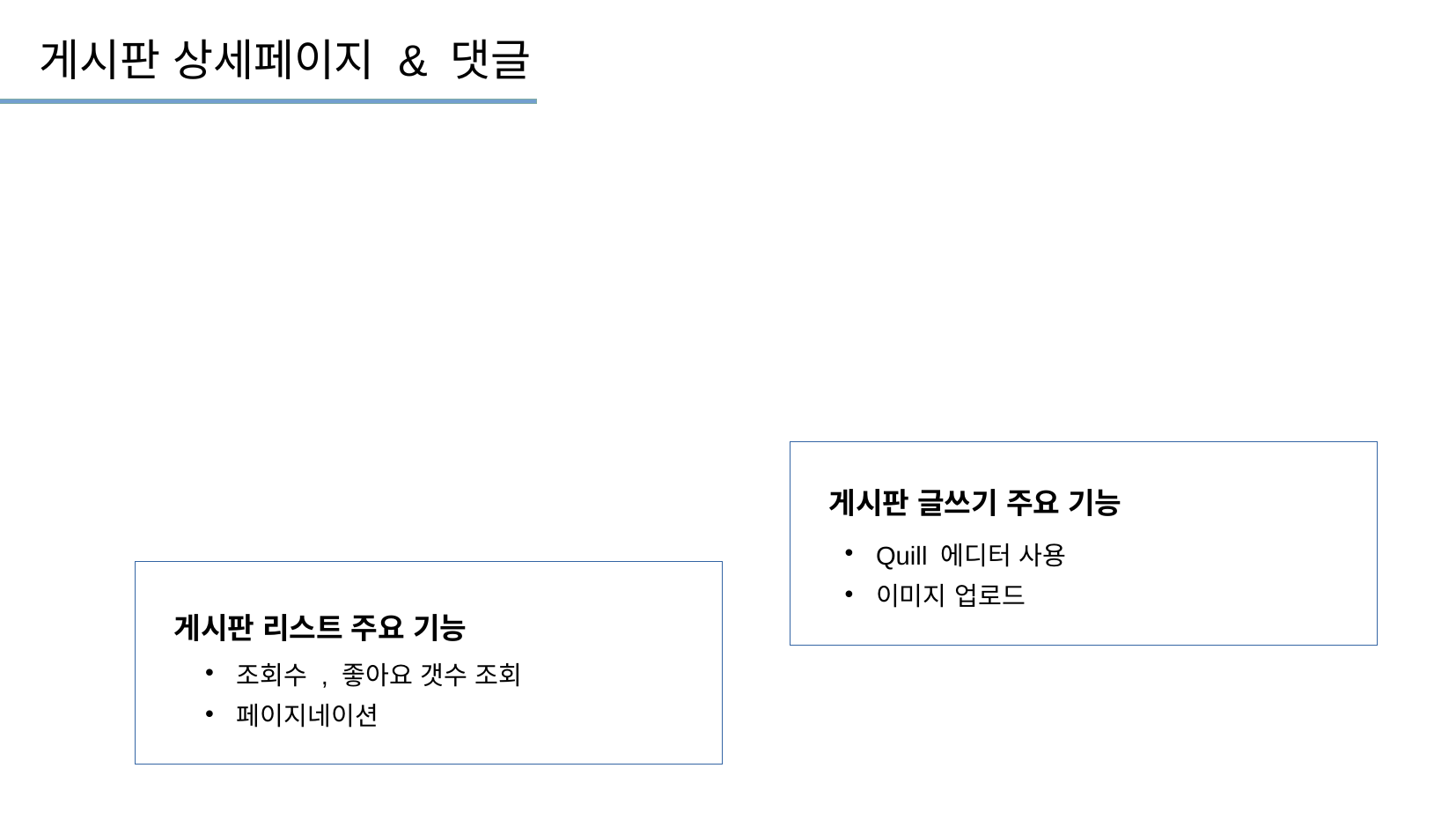

게시판 상세페이지 & 댓글

게시판 글쓰기 주요 기능
Quill 에디터 사용
이미지 업로드

게시판 리스트 주요 기능
조회수 , 좋아요 갯수 조회
페이지네이션